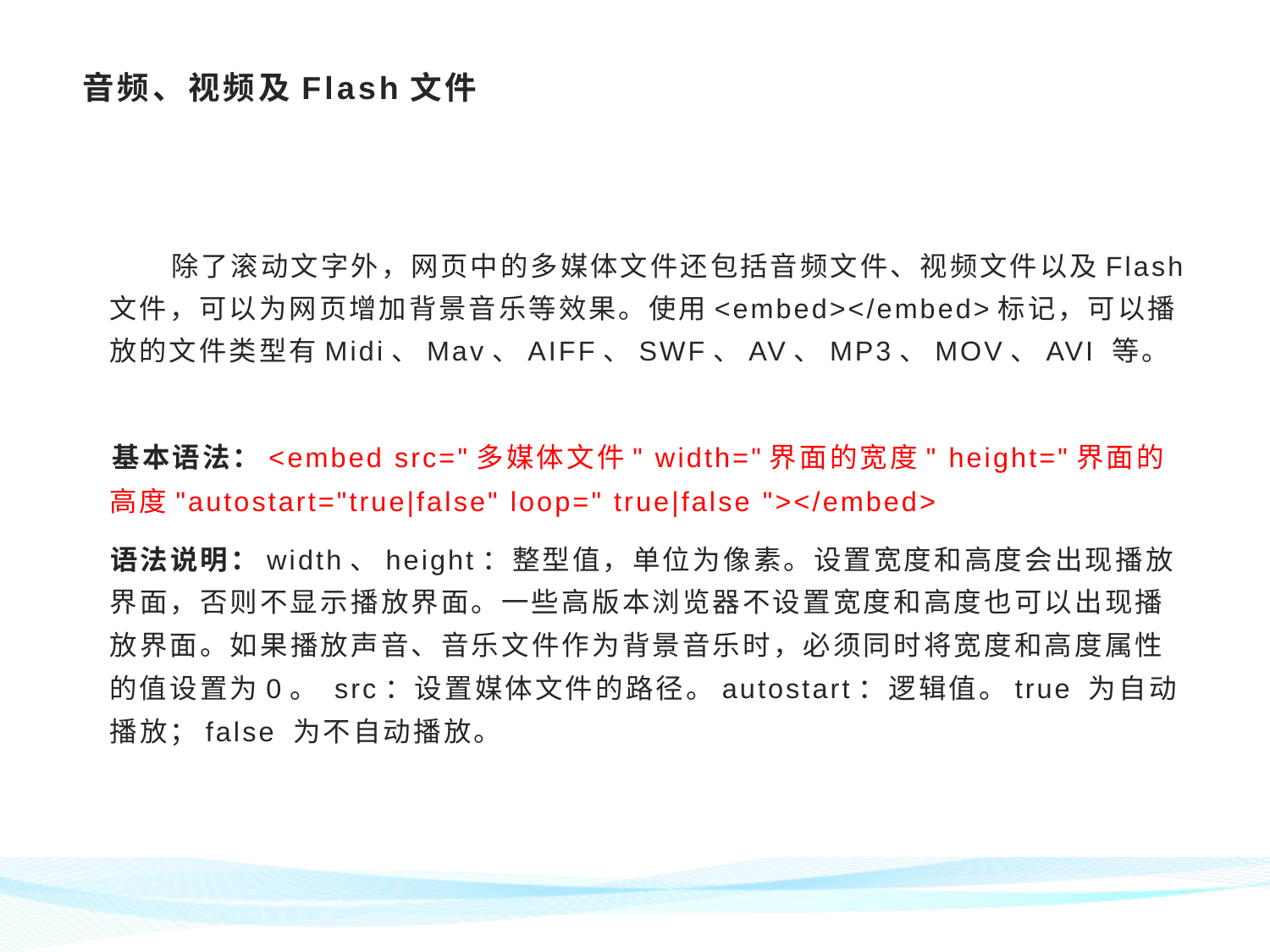

# 音频、视频及Flash文件
         除了滚动文字外，网页中的多媒体文件还包括音频文件、视频文件以及Flash 文件，可以为网页增加背景音乐等效果。使用<embed></embed>标记，可以播放的文件类型有Midi、Mav、AIFF、SWF、AV、MP3、MOV、AVI 等。

  基本语法：<embed src="多媒体文件" width="界面的宽度" height="界面的高度"autostart="true|false" loop=" true|false "></embed>
  语法说明：width、height：整型值，单位为像素。设置宽度和高度会出现播放界面，否则不显示播放界面。一些高版本浏览器不设置宽度和高度也可以出现播放界面。如果播放声音、音乐文件作为背景音乐时，必须同时将宽度和高度属性的值设置为0。 src：设置媒体文件的路径。autostart：逻辑值。true 为自动播放；false 为不自动播放。